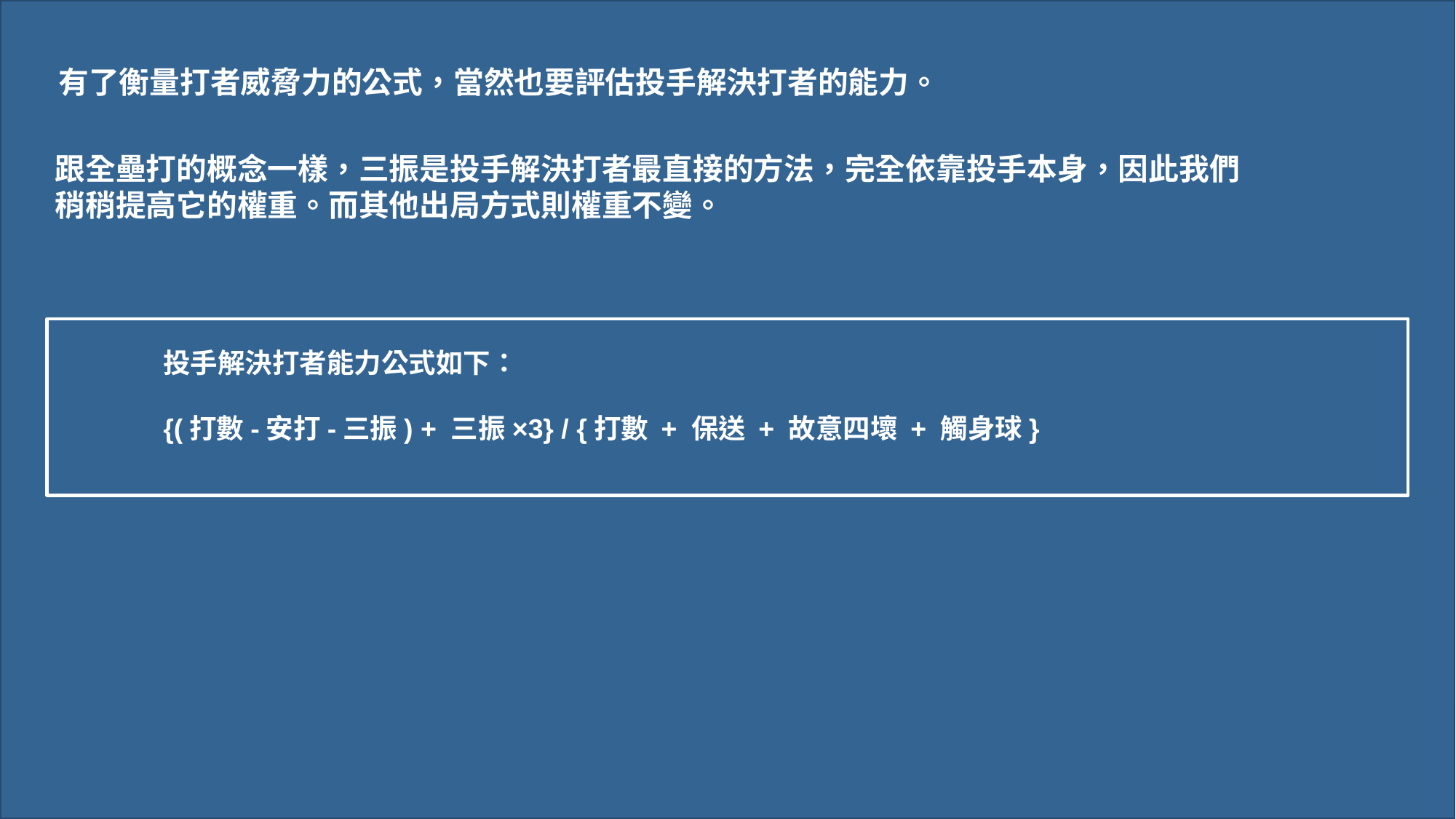

有了衡量打者威脅力的公式，當然也要評估投手解決打者的能力。
#
跟全壘打的概念一樣，三振是投手解決打者最直接的方法，完全依靠投手本身，因此我們稍稍提高它的權重。而其他出局方式則權重不變。

投手解決打者能力公式如下：

{(打數-安打-三振) + 三振×3} / {打數 + 保送 + 故意四壞 + 觸身球}